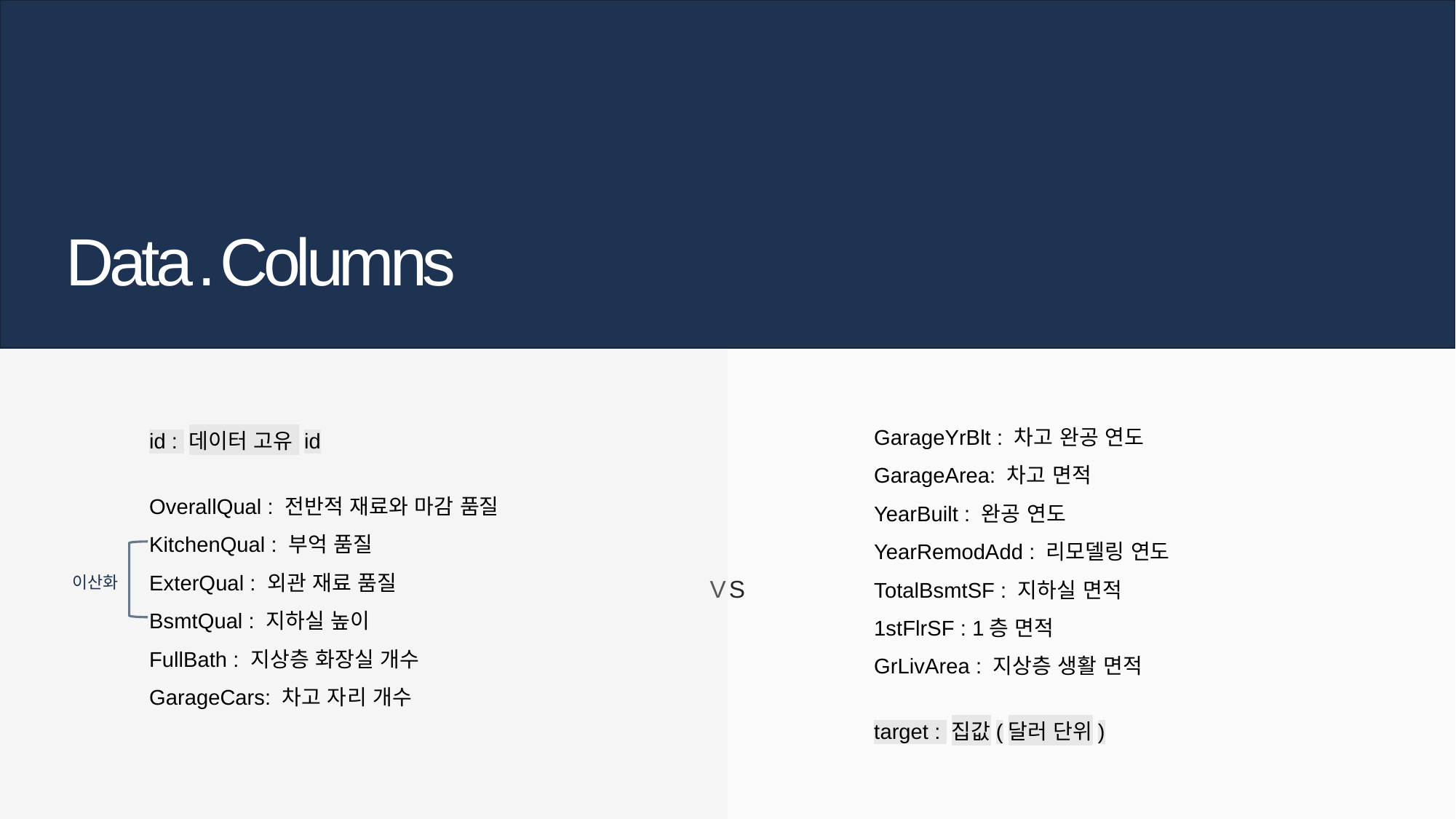

Data . Columns

GarageYrBlt : 차고 완공 연도
GarageArea: 차고 면적
YearBuilt : 완공 연도
YearRemodAdd : 리모델링 연도
TotalBsmtSF : 지하실 면적
1stFlrSF : 1층 면적
GrLivArea : 지상층 생활 면적

target : 집값(달러 단위)

id : 데이터 고유 id

OverallQual : 전반적 재료와 마감 품질
KitchenQual : 부억 품질
ExterQual : 외관 재료 품질
BsmtQual : 지하실 높이
FullBath : 지상층 화장실 개수
GarageCars: 차고 자리 개수

V S
이산화